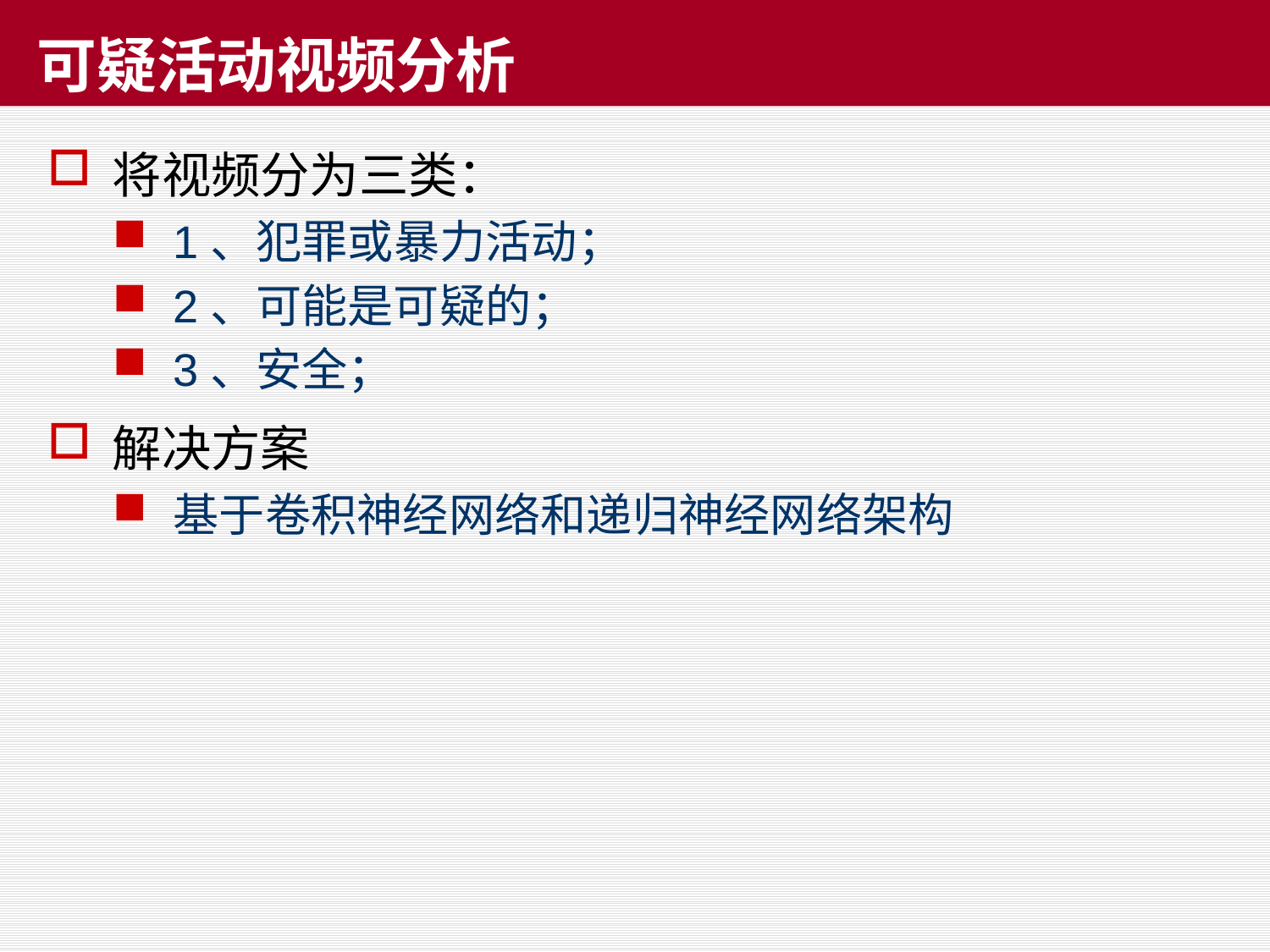

# 可疑活动视频分析
将视频分为三类：
1、犯罪或暴力活动；
2、可能是可疑的；
3、安全；
解决方案
基于卷积神经网络和递归神经网络架构